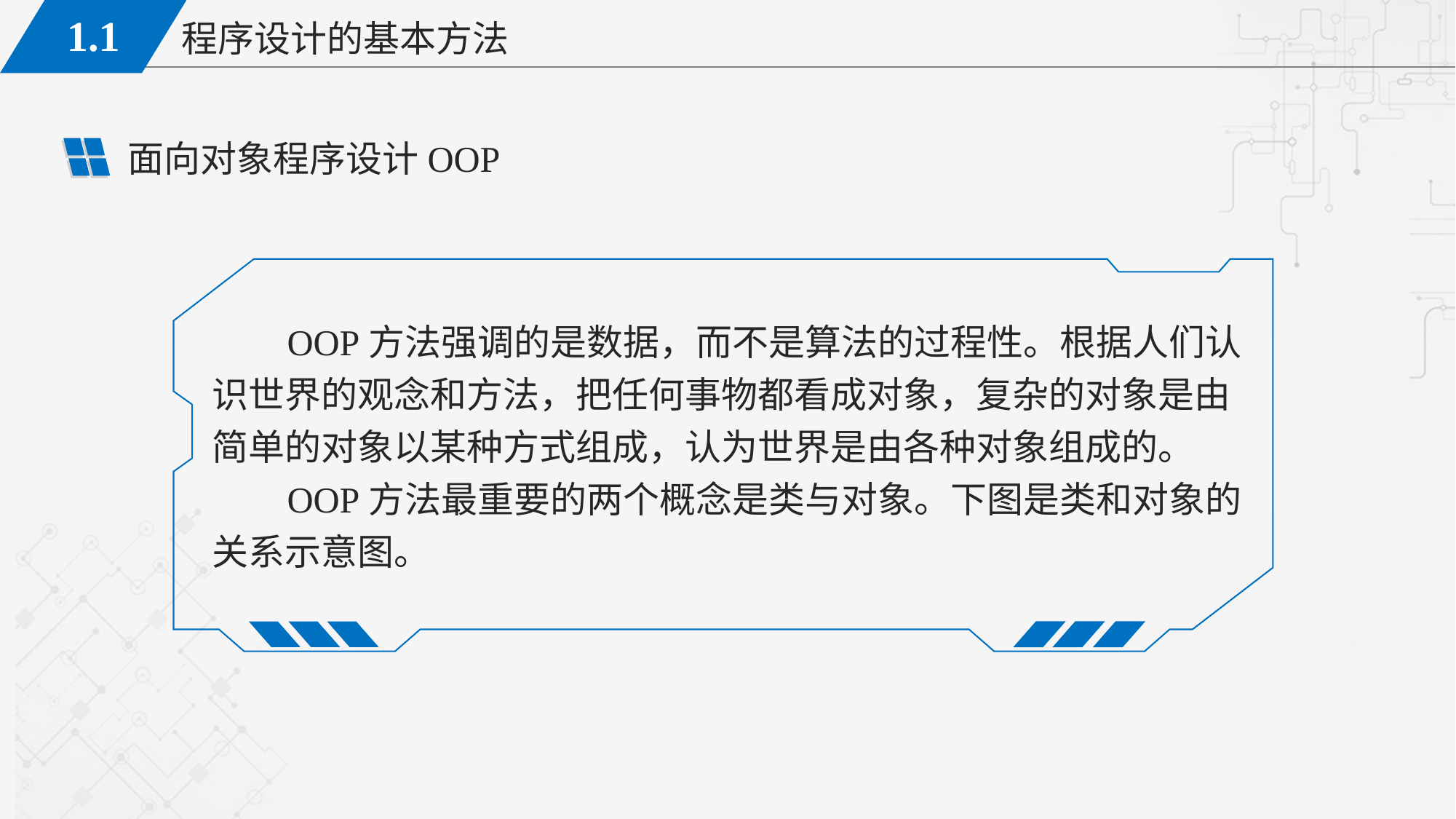

面向对象程序设计OOP

OOP方法强调的是数据，而不是算法的过程性。根据人们认识世界的观念和方法，把任何事物都看成对象，复杂的对象是由简单的对象以某种方式组成，认为世界是由各种对象组成的。
OOP方法最重要的两个概念是类与对象。下图是类和对象的关系示意图。